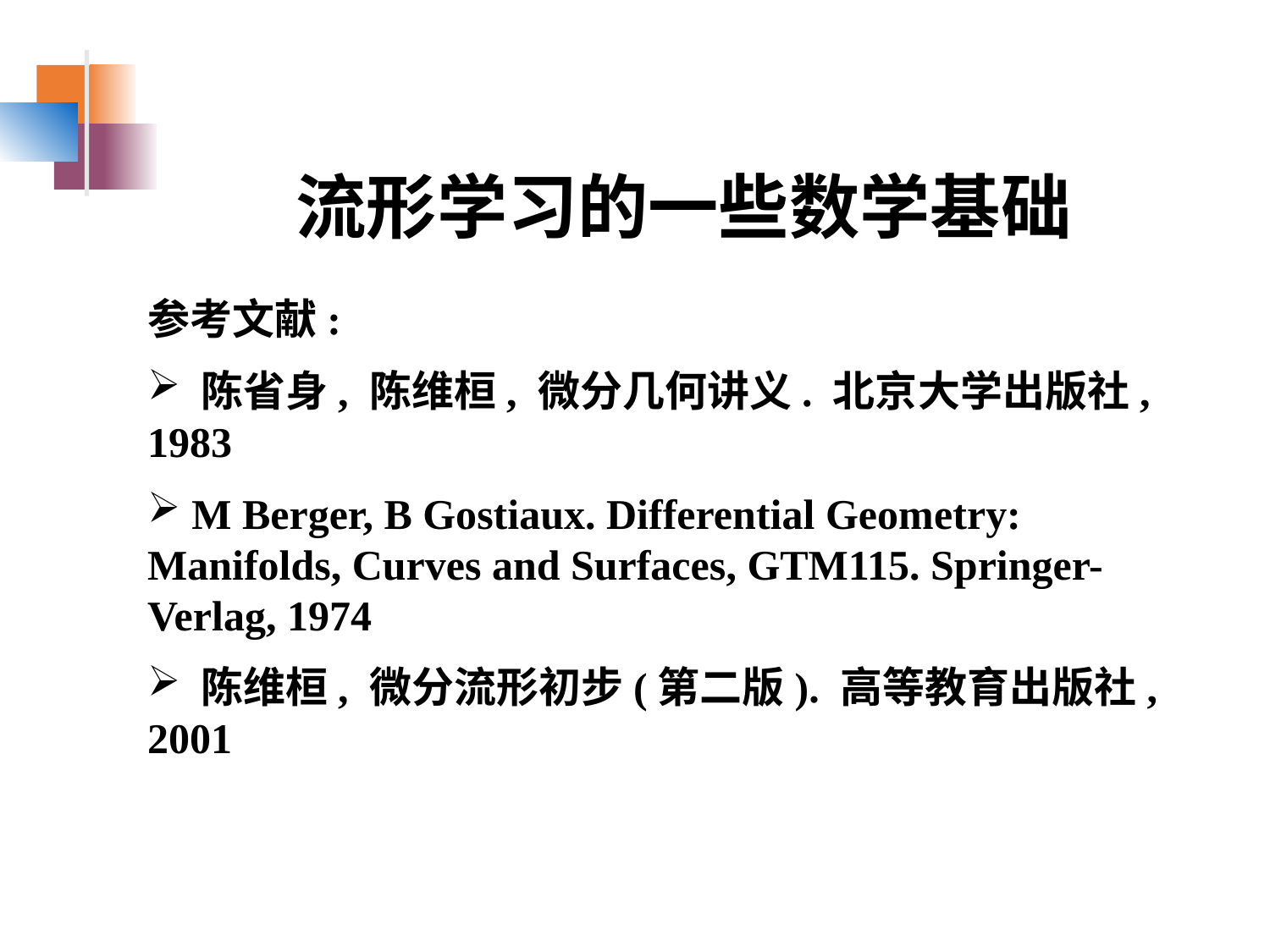

流形学习的一些数学基础
参考文献:
 陈省身, 陈维桓, 微分几何讲义. 北京大学出版社, 1983
 M Berger, B Gostiaux. Differential Geometry: Manifolds, Curves and Surfaces, GTM115. Springer-Verlag, 1974
 陈维桓, 微分流形初步(第二版). 高等教育出版社, 2001